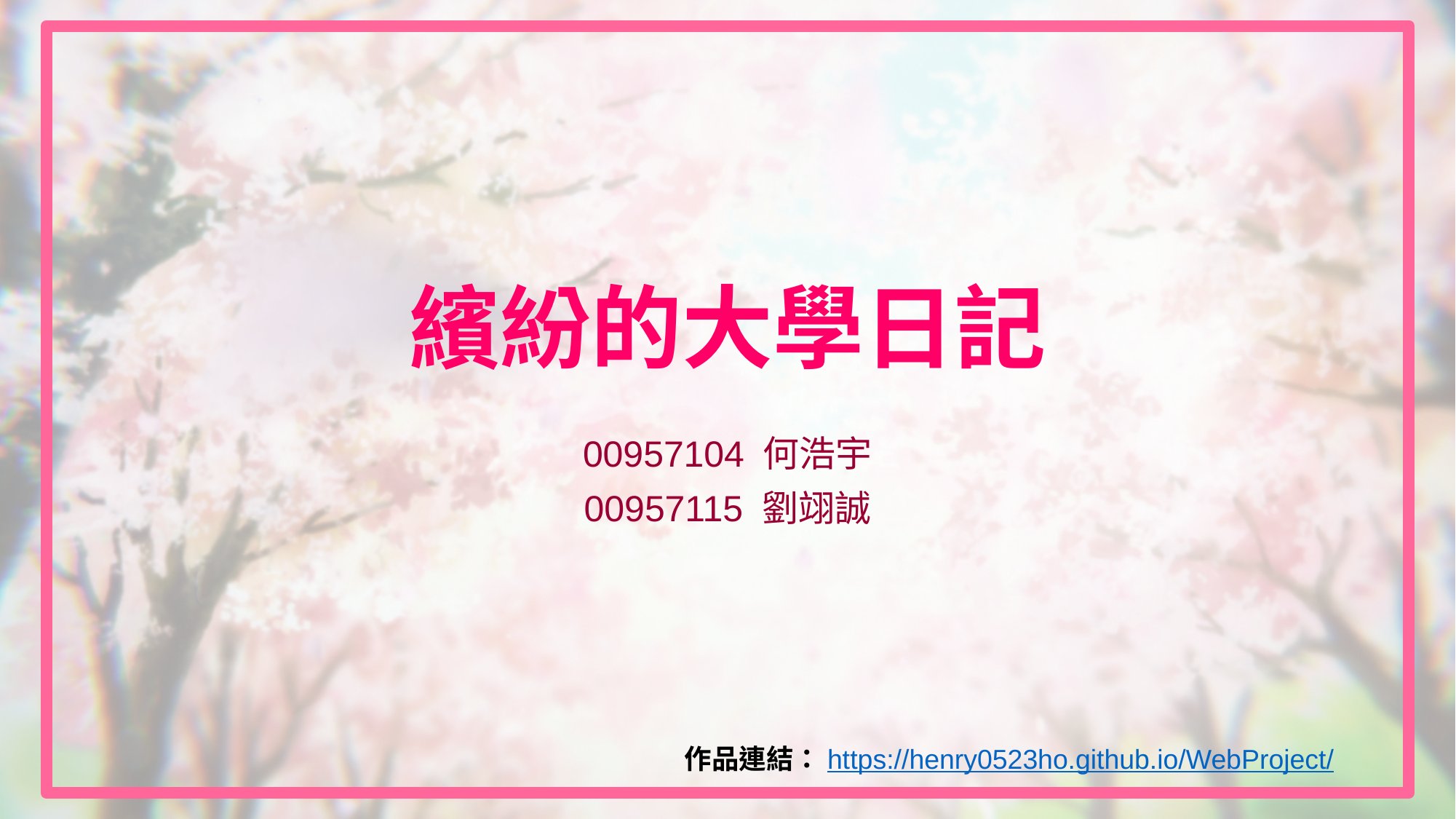

# 繽紛的大學日記
00957104 何浩宇
00957115 劉翊誠
作品連結：https://henry0523ho.github.io/WebProject/